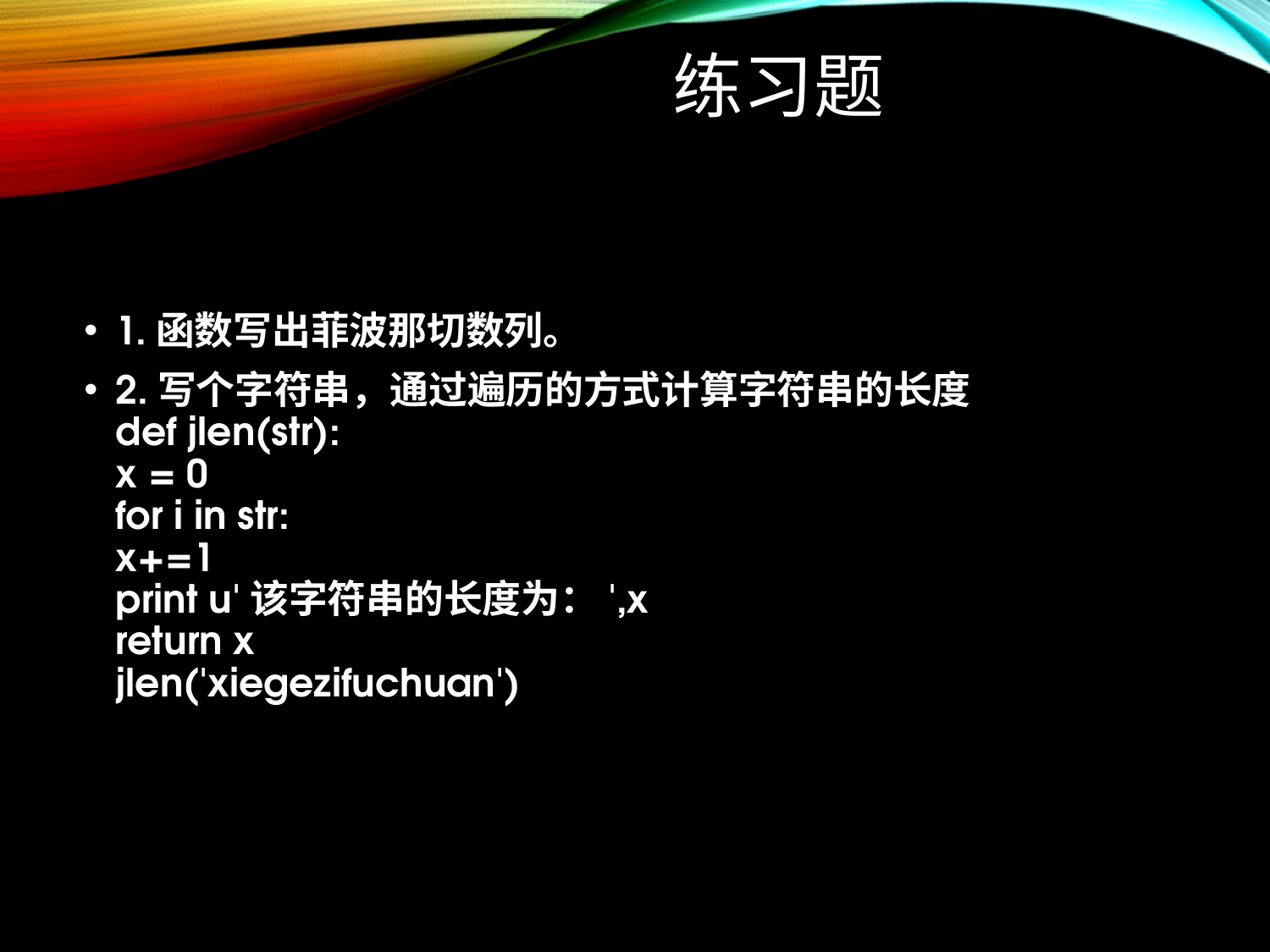

# 练习题
1.函数写出菲波那切数列。
2.写个字符串，通过遍历的方式计算字符串的长度
def jlen(str):
x = 0
for i in str:
x+=1
print u'该字符串的长度为：',x
return x
jlen('xiegezifuchuan')